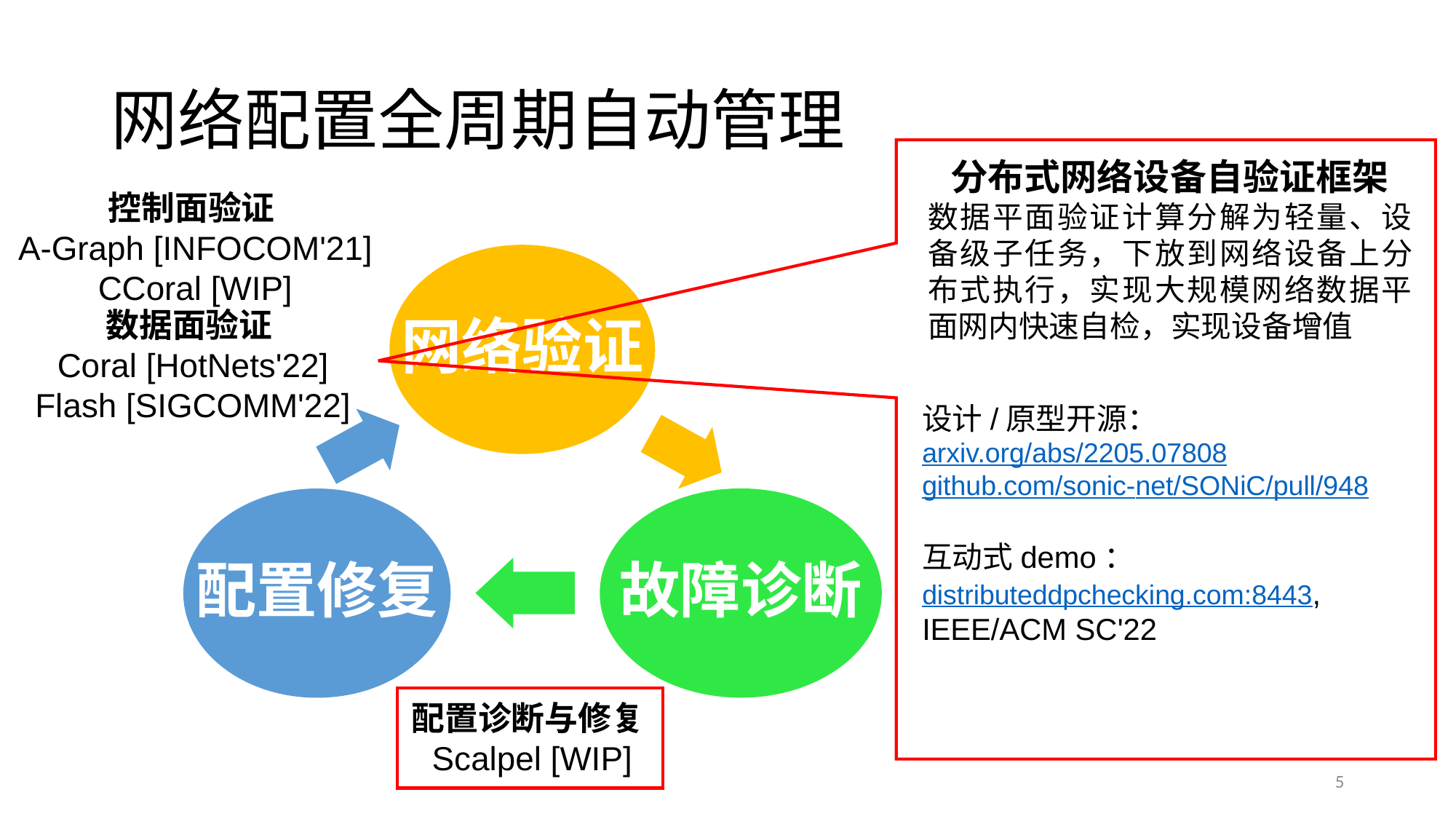

# 网络配置全周期自动管理

分布式网络设备自验证框架
数据平面验证计算分解为轻量、设备级子任务，下放到网络设备上分布式执行，实现大规模网络数据平面网内快速自检，实现设备增值
控制面验证
A-Graph [INFOCOM'21]
CCoral [WIP]
网络验证
数据面验证
Coral [HotNets'22]
Flash [SIGCOMM'22]
设计/原型开源：
arxiv.org/abs/2205.07808
github.com/sonic-net/SONiC/pull/948

互动式demo：  distributeddpchecking.com:8443,
IEEE/ACM SC'22

故障诊断
配置修复

配置诊断与修复
Scalpel [WIP]
5